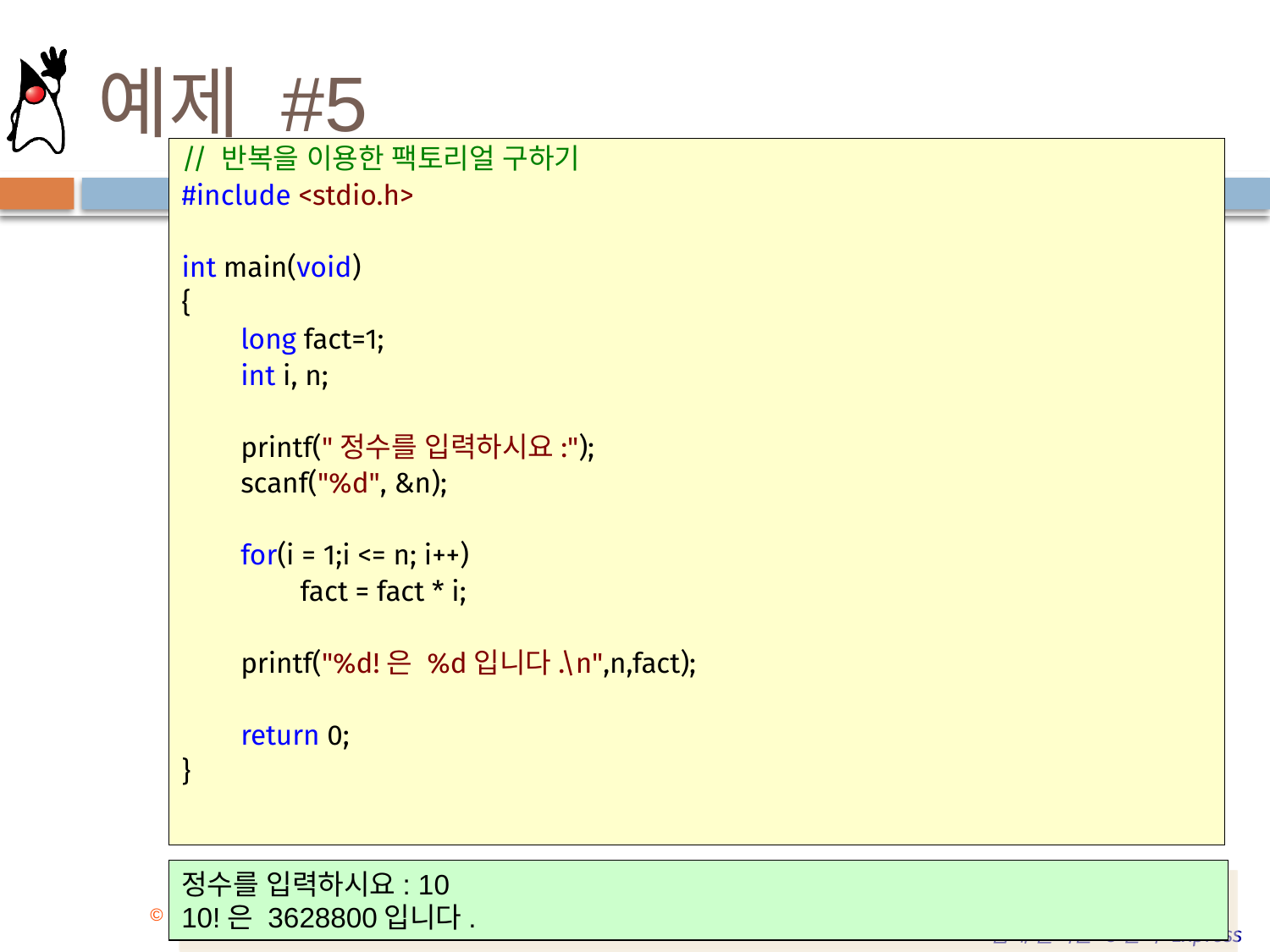

# 예제 #5
// 반복을 이용한 팩토리얼 구하기
#include <stdio.h>

int main(void)
{
        long fact=1;
        int i, n;

        printf("정수를 입력하시요:");
        scanf("%d", &n);

        for(i = 1;i <= n; i++)
                fact = fact * i;

        printf("%d!은 %d입니다.\n",n,fact);

        return 0;
}

정수를 입력하시요: 10
10!은 3628800입니다.